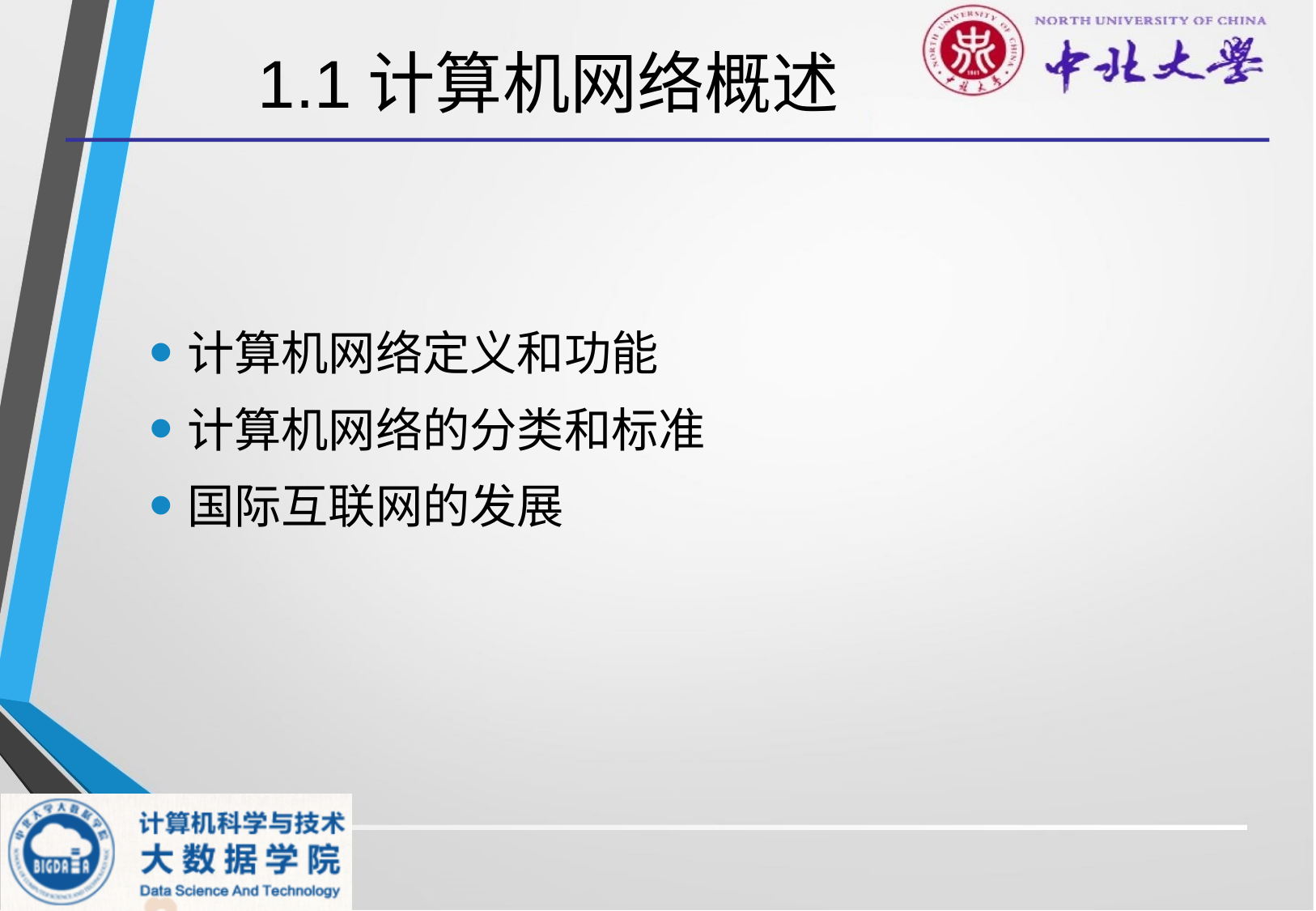

# 1.1计算机网络概述
计算机网络定义和功能
计算机网络的分类和标准
国际互联网的发展
16